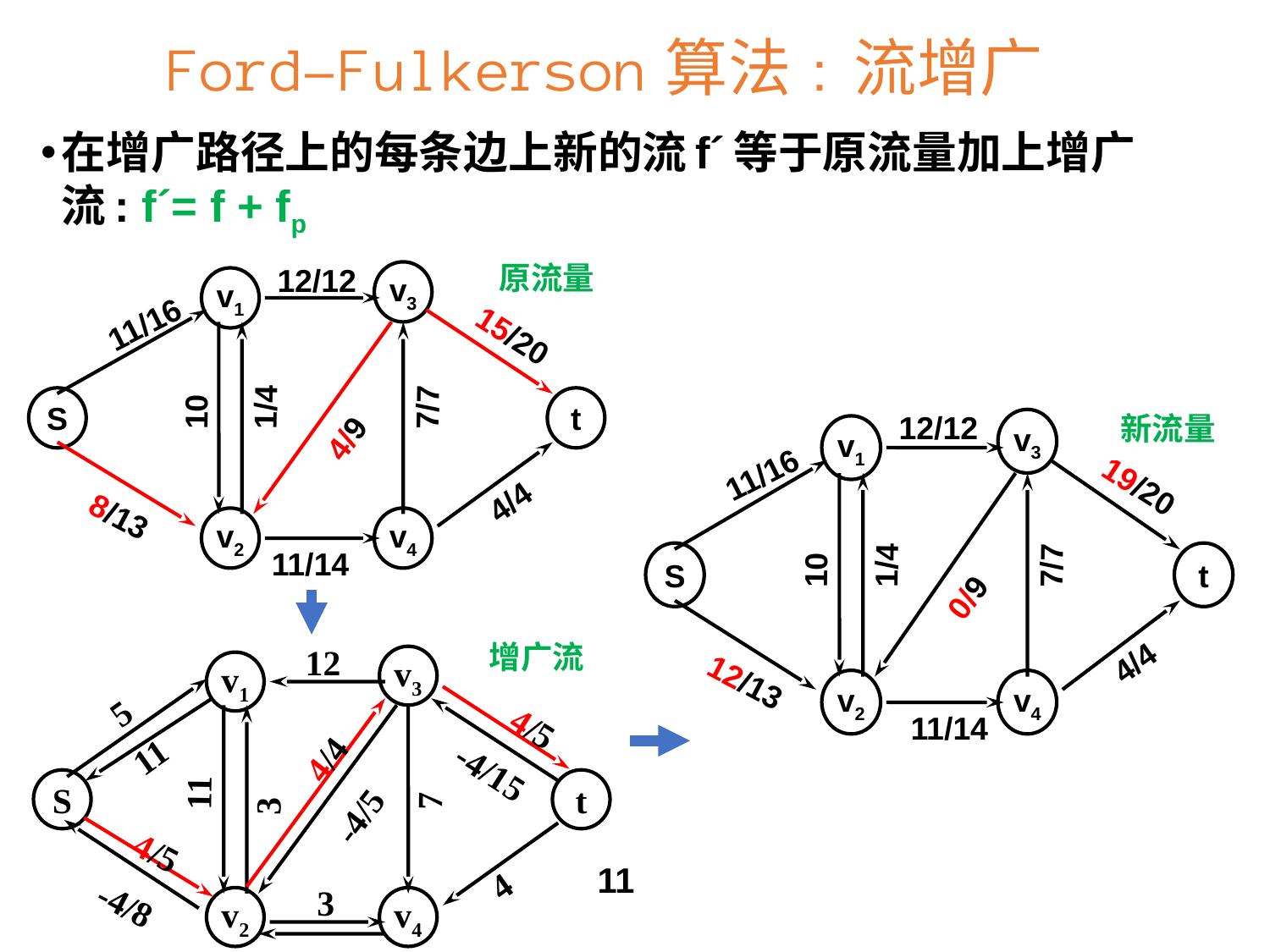

Ford-Fulkerson算法:流增广
在增广路径上的每条边上新的流f´等于原流量加上增广流: f´= f + fp
原流量
12/12
v3
v1
11/16

15/20

1/4
10
7/7
S
t
4/9

4/4
8/13
v2
v4
11/14

12/12
v3
v1
11/16

19/20

1/4
10
7/7
S
t
0/9

4/4
12/13
v2
v4

11/14
新流量
增广流
12
v3
v1
5

4/5
11
4/4
-4/15
11
7
3
S
t
-4/5

4/5
4
3
-4/8
v2
v4

11